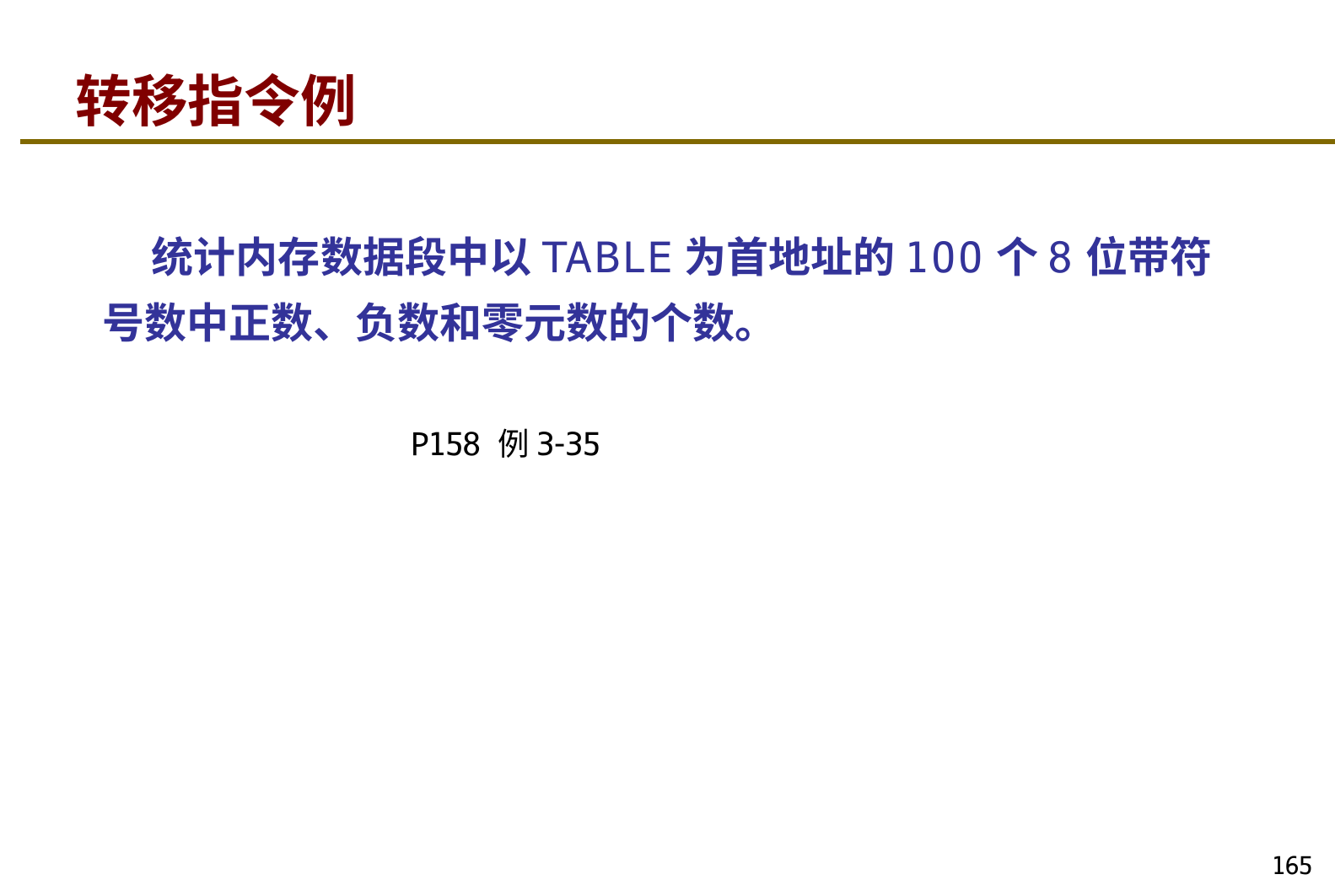

# 转移指令例
    统计内存数据段中以TABLE为首地址的100个8位带符号数中正数、负数和零元数的个数。
P158 例3-35
165